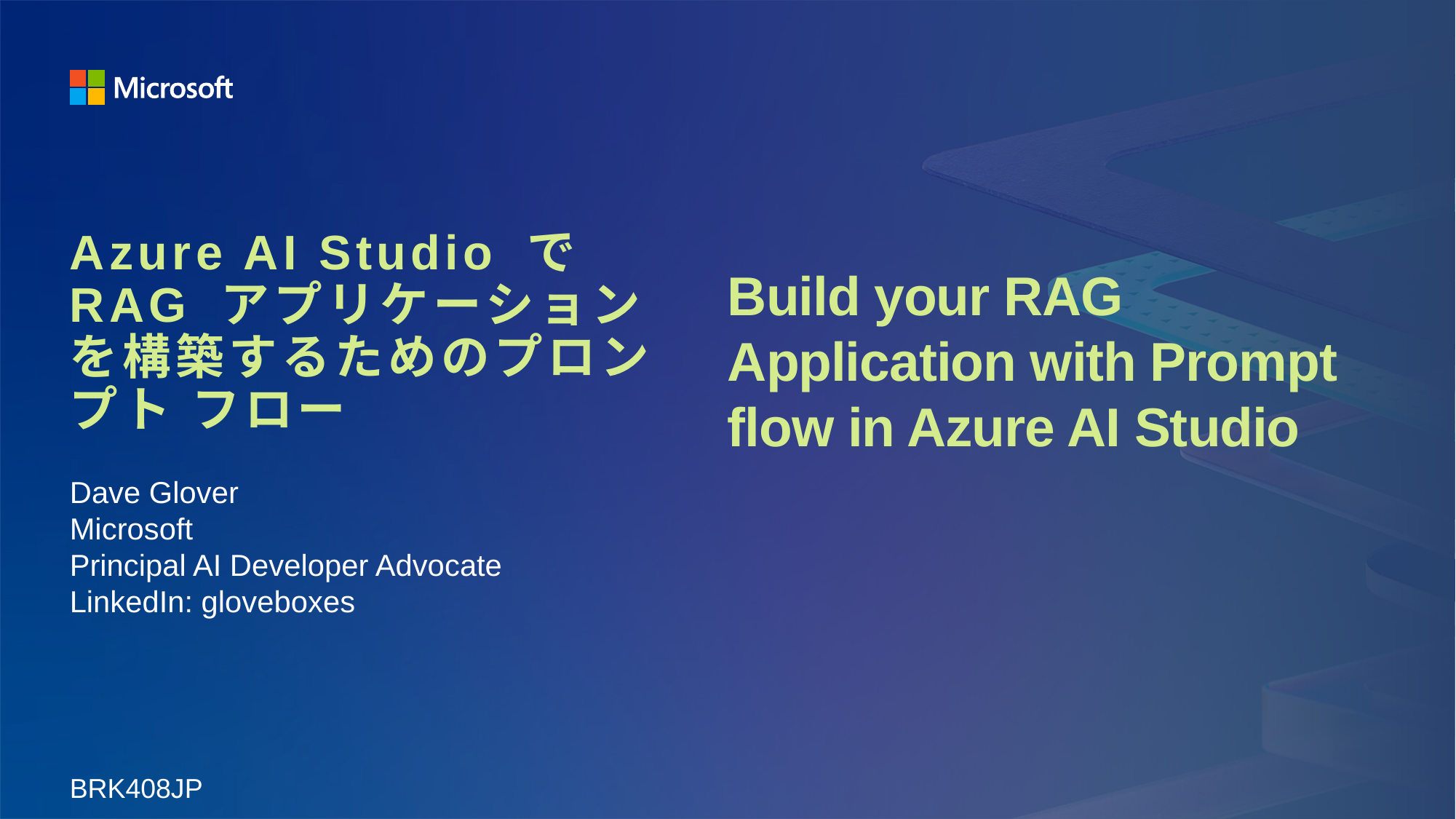

# Build your RAG Application with Prompt flow in Azure AI Studio
Azure AI Studio で
RAG アプリケーションを構築するためのプロンプト フロー
Dave Glover
Microsoft
Principal AI Developer Advocate
LinkedIn: gloveboxes
BRK408JP